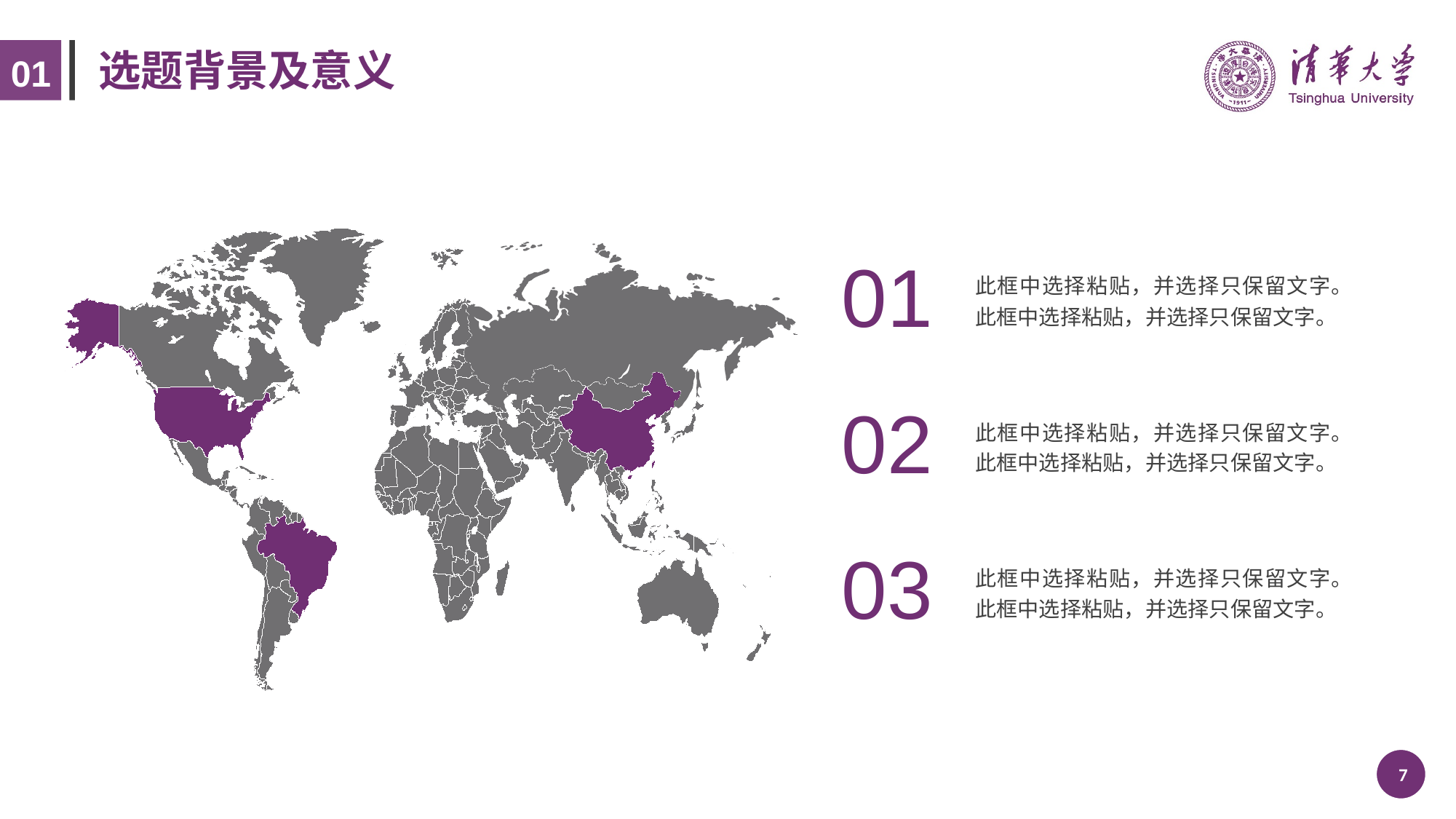

# 选题背景及意义
01

01
此框中选择粘贴，并选择只保留文字。此框中选择粘贴，并选择只保留文字。
02
此框中选择粘贴，并选择只保留文字。此框中选择粘贴，并选择只保留文字。
03
此框中选择粘贴，并选择只保留文字。此框中选择粘贴，并选择只保留文字。
7    /30